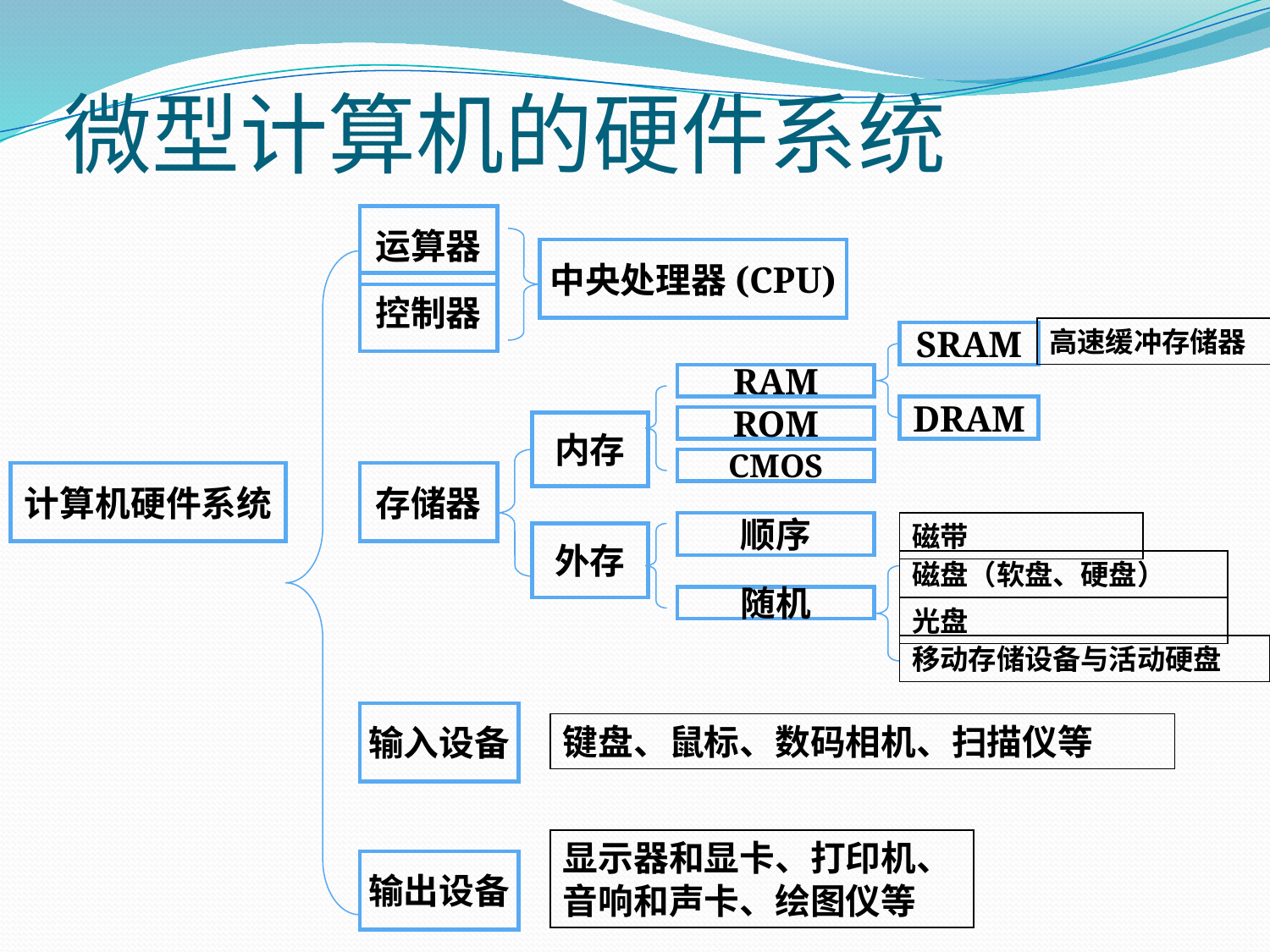

# 微型计算机的硬件系统
运算器

中央处理器(CPU)

控制器
高速缓冲存储器
SRAM

DRAM
RAM

ROM
CMOS
内存

外存
计算机硬件系统
存储器
顺序

随机
磁带
磁盘（软盘、硬盘）

光盘
移动存储设备与活动硬盘
输入设备
输出设备
键盘、鼠标、数码相机、扫描仪等
显示器和显卡、打印机、音响和声卡、绘图仪等